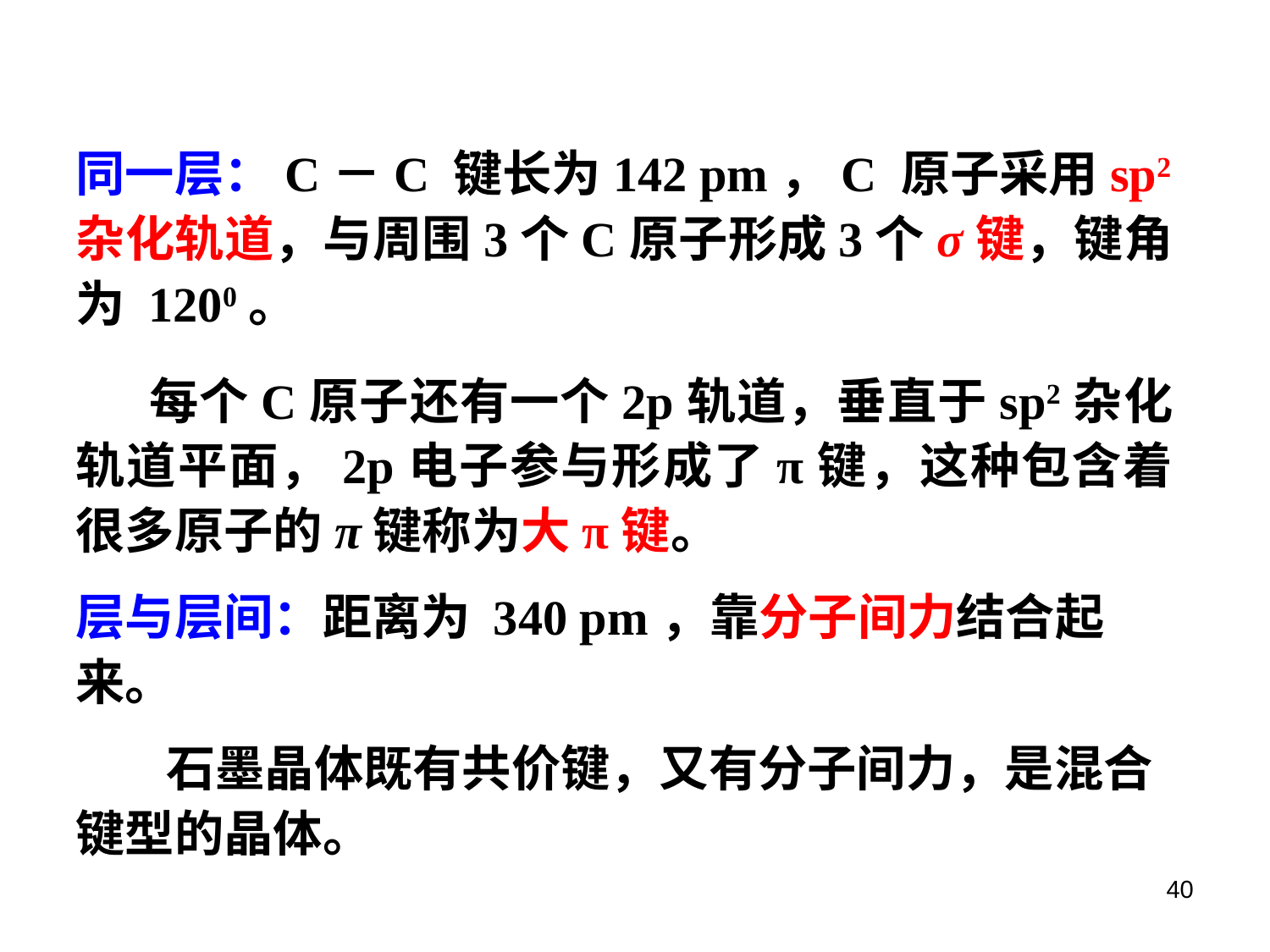

同一层：C－C 键长为142 pm，C 原子采用sp2杂化轨道，与周围3个C原子形成3个σ键，键角为 1200。
     每个C原子还有一个2p轨道，垂直于sp2杂化轨道平面，2p电子参与形成了π键，这种包含着很多原子的π键称为大π键。
层与层间：距离为 340 pm，靠分子间力结合起来。
       石墨晶体既有共价键，又有分子间力，是混合键型的晶体。
40